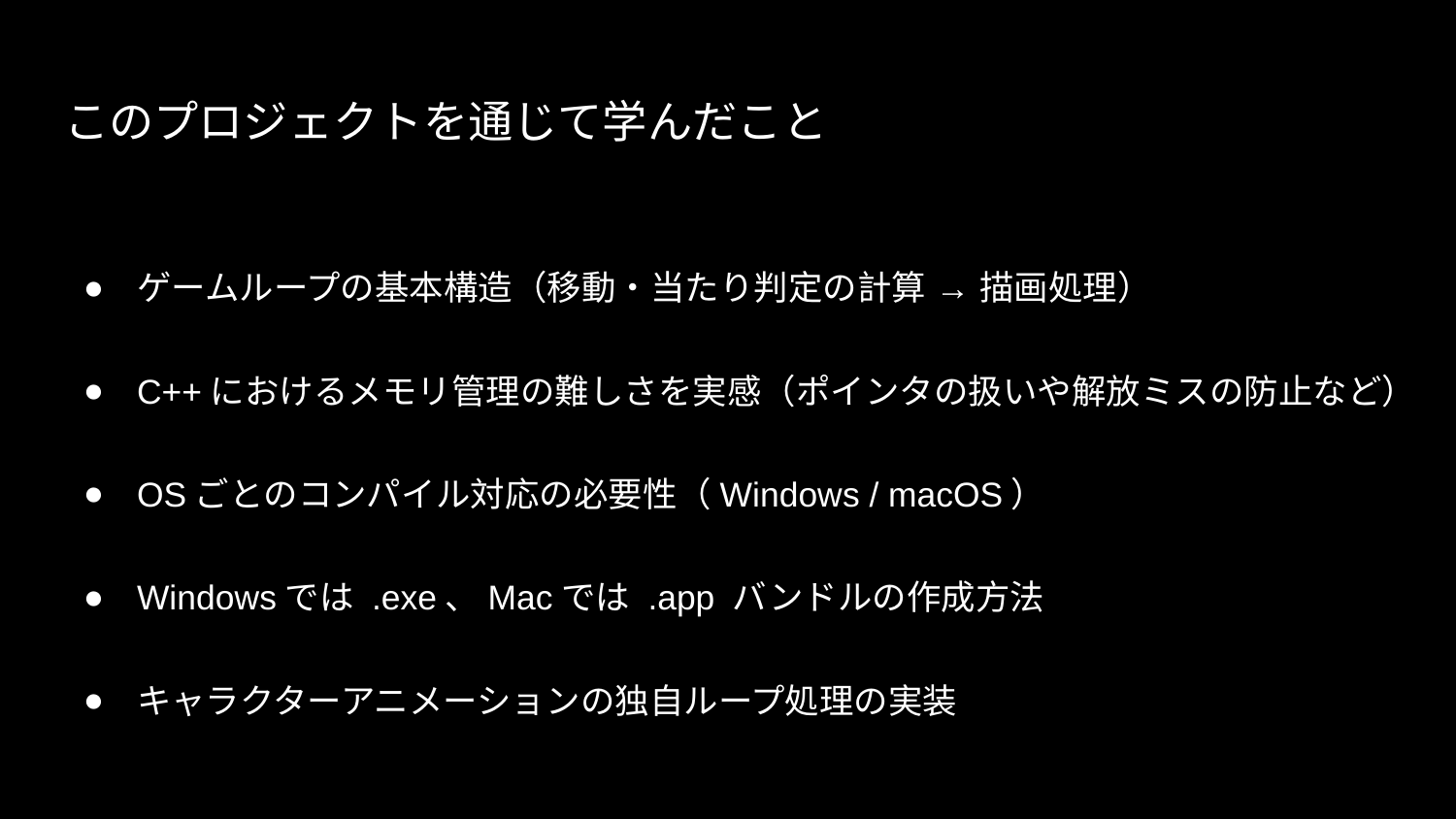

# このプロジェクトを通じて学んだこと
ゲームループの基本構造（移動・当たり判定の計算 → 描画処理）
C++におけるメモリ管理の難しさを実感（ポインタの扱いや解放ミスの防止など）
OSごとのコンパイル対応の必要性（Windows / macOS）
Windowsでは .exe、Macでは .app バンドルの作成方法
キャラクターアニメーションの独自ループ処理の実装